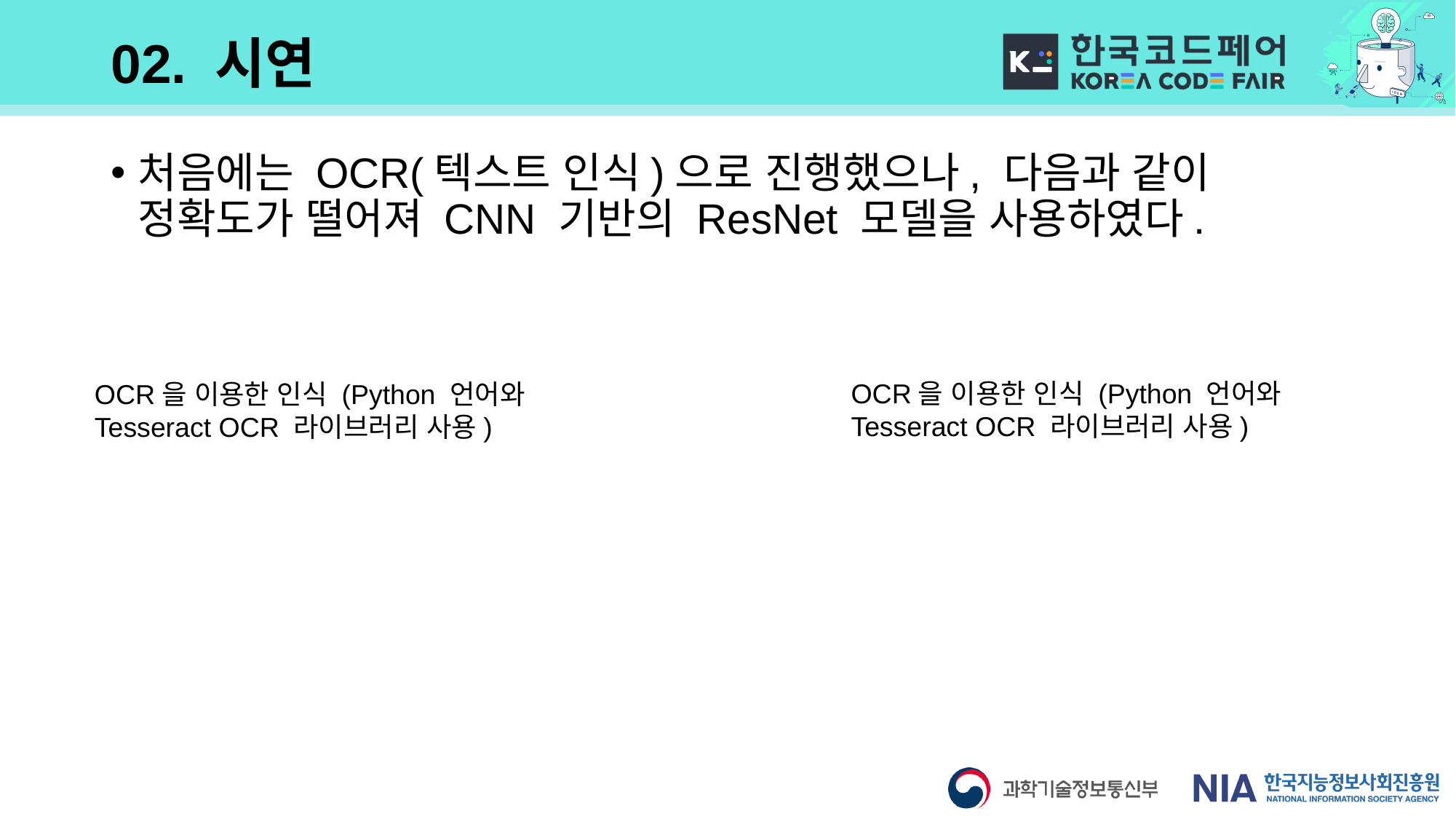

# 02. 시연
처음에는 OCR(텍스트 인식)으로 진행했으나, 다음과 같이 정확도가 떨어져 CNN 기반의 ResNet 모델을 사용하였다.

OCR을 이용한 인식 (Python 언어와Tesseract OCR 라이브러리 사용)
OCR을 이용한 인식 (Python 언어와Tesseract OCR 라이브러리 사용)